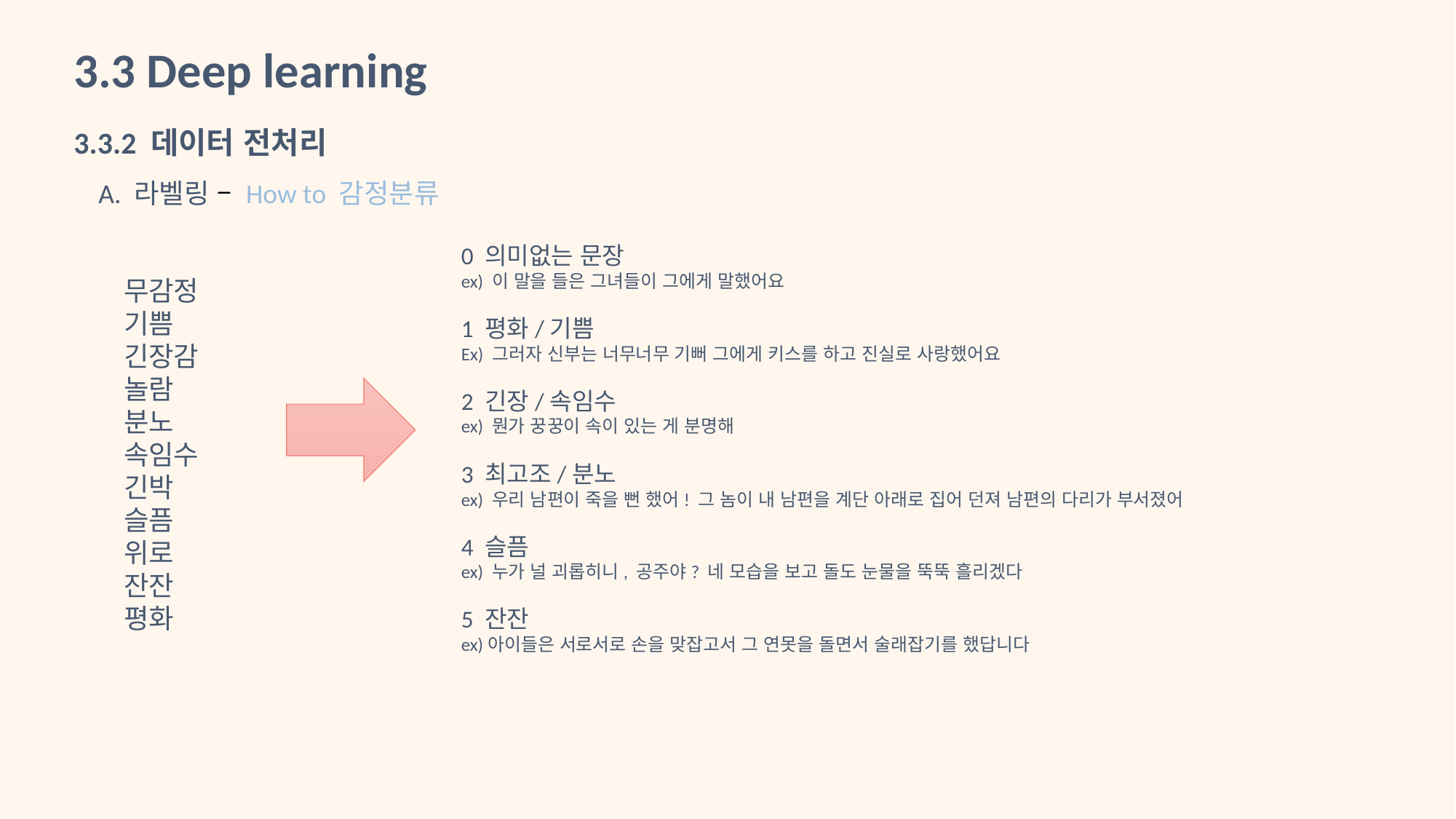

3.3 Deep learning
3.3.2 데이터 전처리
    A. 라벨링 – How to 감정분류
0 의미없는 문장
ex) 이 말을 들은 그녀들이 그에게 말했어요

1 평화/기쁨
Ex) 그러자 신부는 너무너무 기뻐 그에게 키스를 하고 진실로 사랑했어요

2 긴장/속임수
ex) 뭔가 꿍꿍이 속이 있는 게 분명해

3 최고조/분노
ex) 우리 남편이 죽을 뻔 했어! 그 놈이 내 남편을 계단 아래로 집어 던져 남편의 다리가 부서졌어

4 슬픔
ex) 누가 널 괴롭히니, 공주야? 네 모습을 보고 돌도 눈물을 뚝뚝 흘리겠다

5 잔잔
ex)아이들은 서로서로 손을 맞잡고서 그 연못을 돌면서 술래잡기를 했답니다
무감정
기쁨
긴장감
놀람
분노
속임수
긴박
슬픔
위로
잔잔
평화